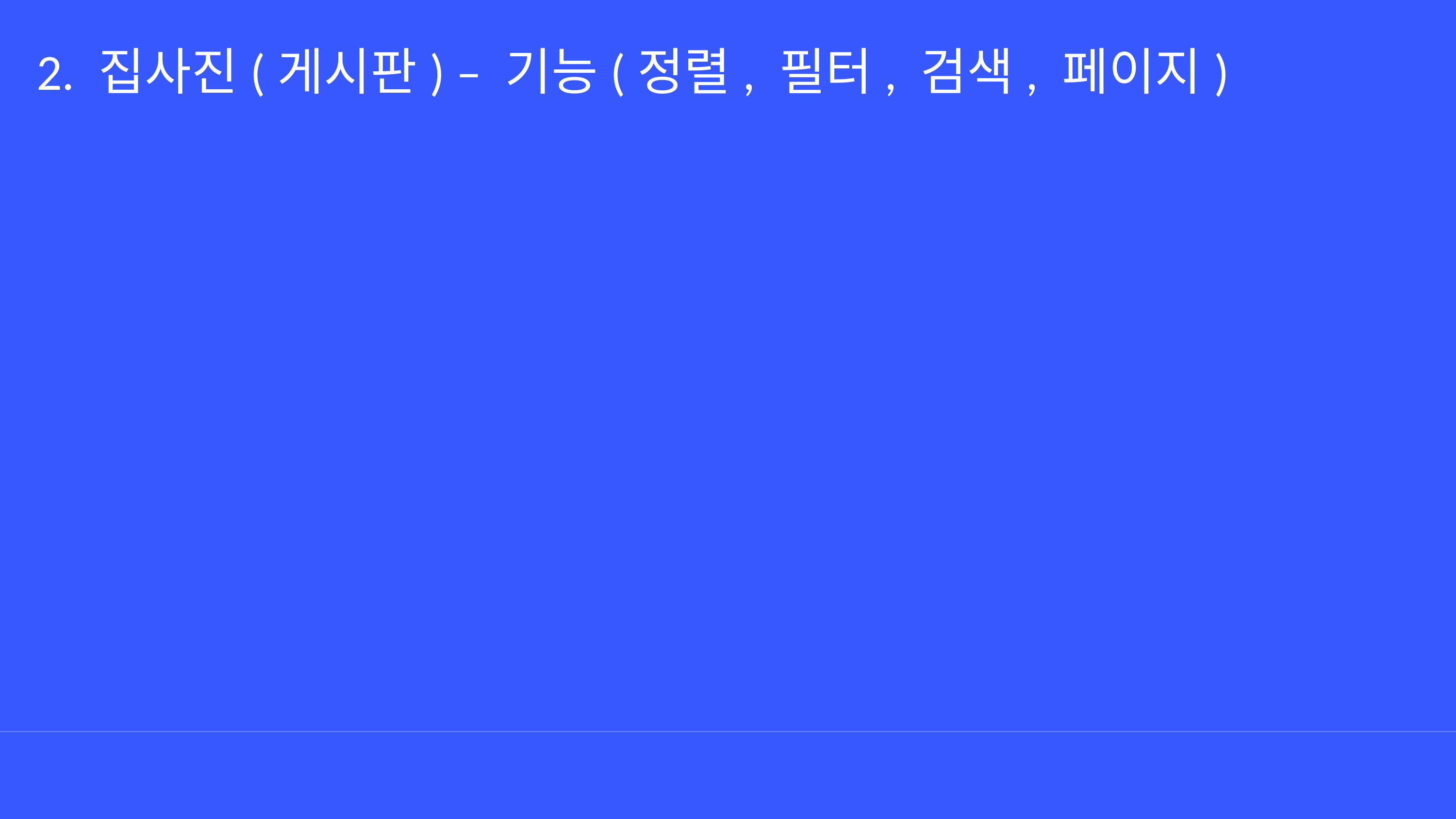

2. 집사진(게시판) – 기능(정렬, 필터, 검색, 페이지)